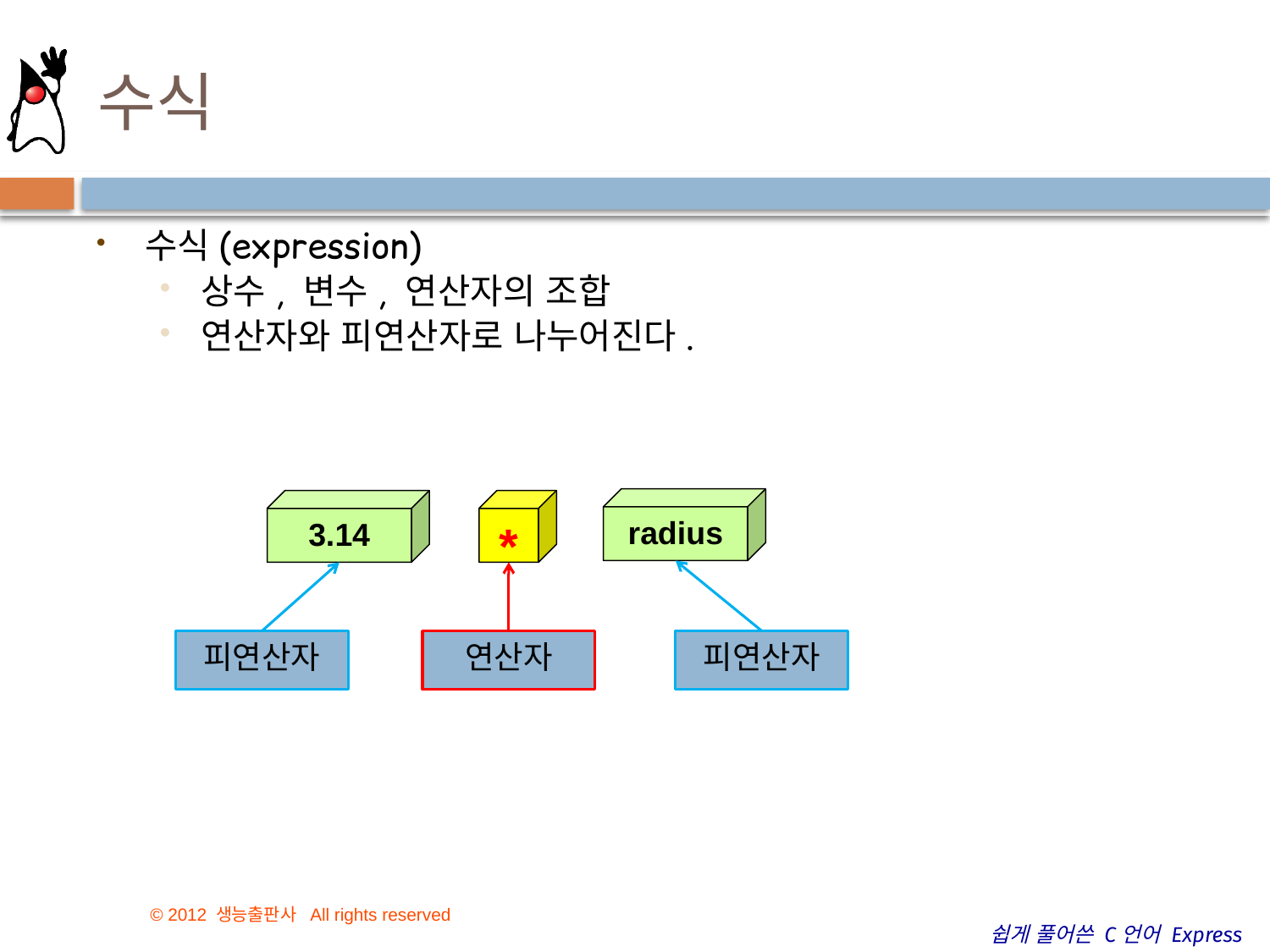

# 수식
수식(expression)
상수, 변수, 연산자의 조합
연산자와 피연산자로 나누어진다.

radius
3.14
*
피연산자
피연산자
연산자